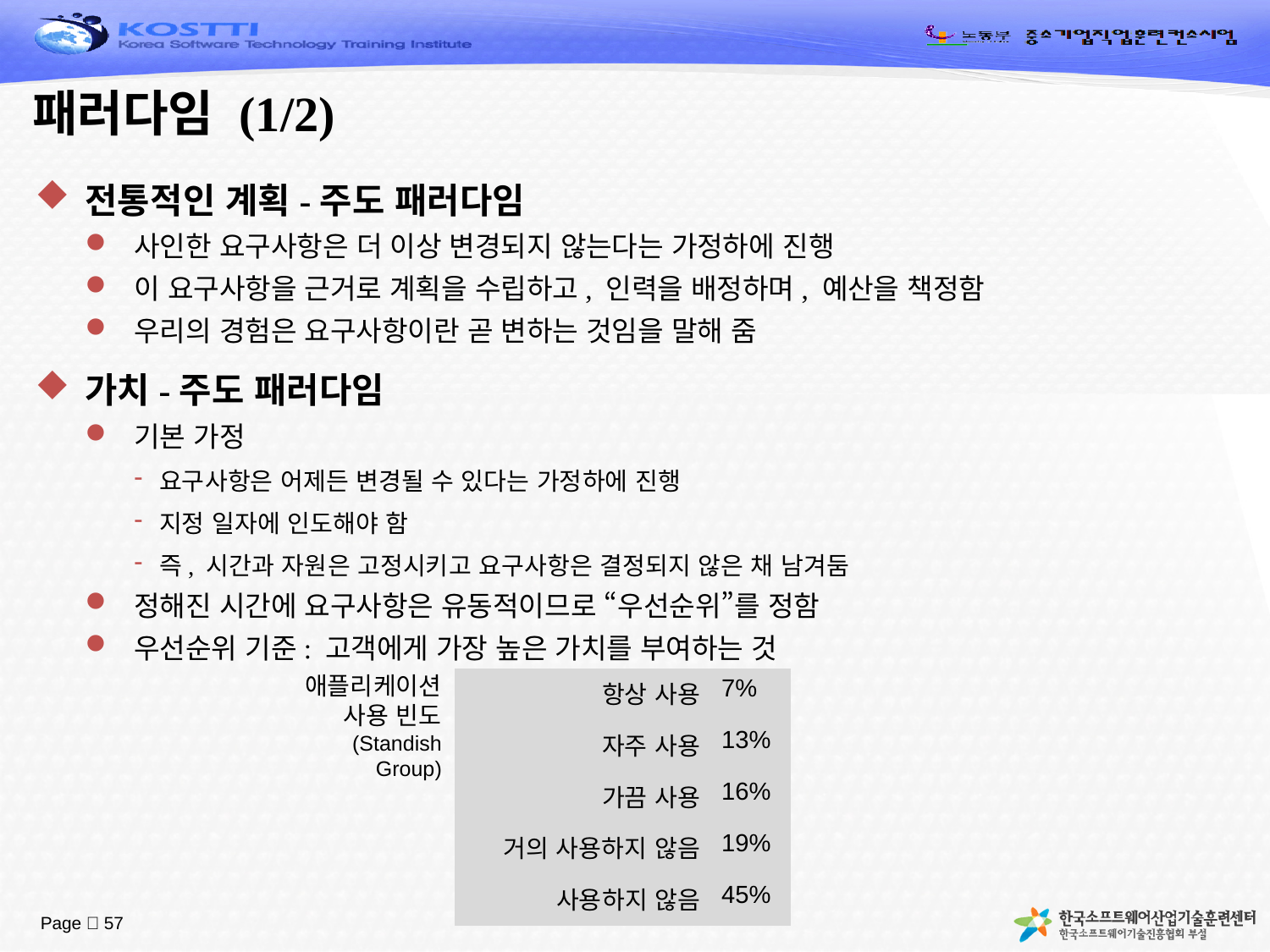

# 패러다임 (1/2)
전통적인 계획-주도 패러다임
사인한 요구사항은 더 이상 변경되지 않는다는 가정하에 진행
이 요구사항을 근거로 계획을 수립하고, 인력을 배정하며, 예산을 책정함
우리의 경험은 요구사항이란 곧 변하는 것임을 말해 줌
가치-주도 패러다임
기본 가정
요구사항은 어제든 변경될 수 있다는 가정하에 진행
지정 일자에 인도해야 함
즉, 시간과 자원은 고정시키고 요구사항은 결정되지 않은 채 남겨둠
정해진 시간에 요구사항은 유동적이므로 “우선순위”를 정함
우선순위 기준: 고객에게 가장 높은 가치를 부여하는 것
애플리케이션 사용 빈도
(Standish Group)
| 항상 사용 | 7% |
| --- | --- |
| 자주 사용 | 13% |
| 가끔 사용 | 16% |
| 거의 사용하지 않음 | 19% |
| 사용하지 않음 | 45% |